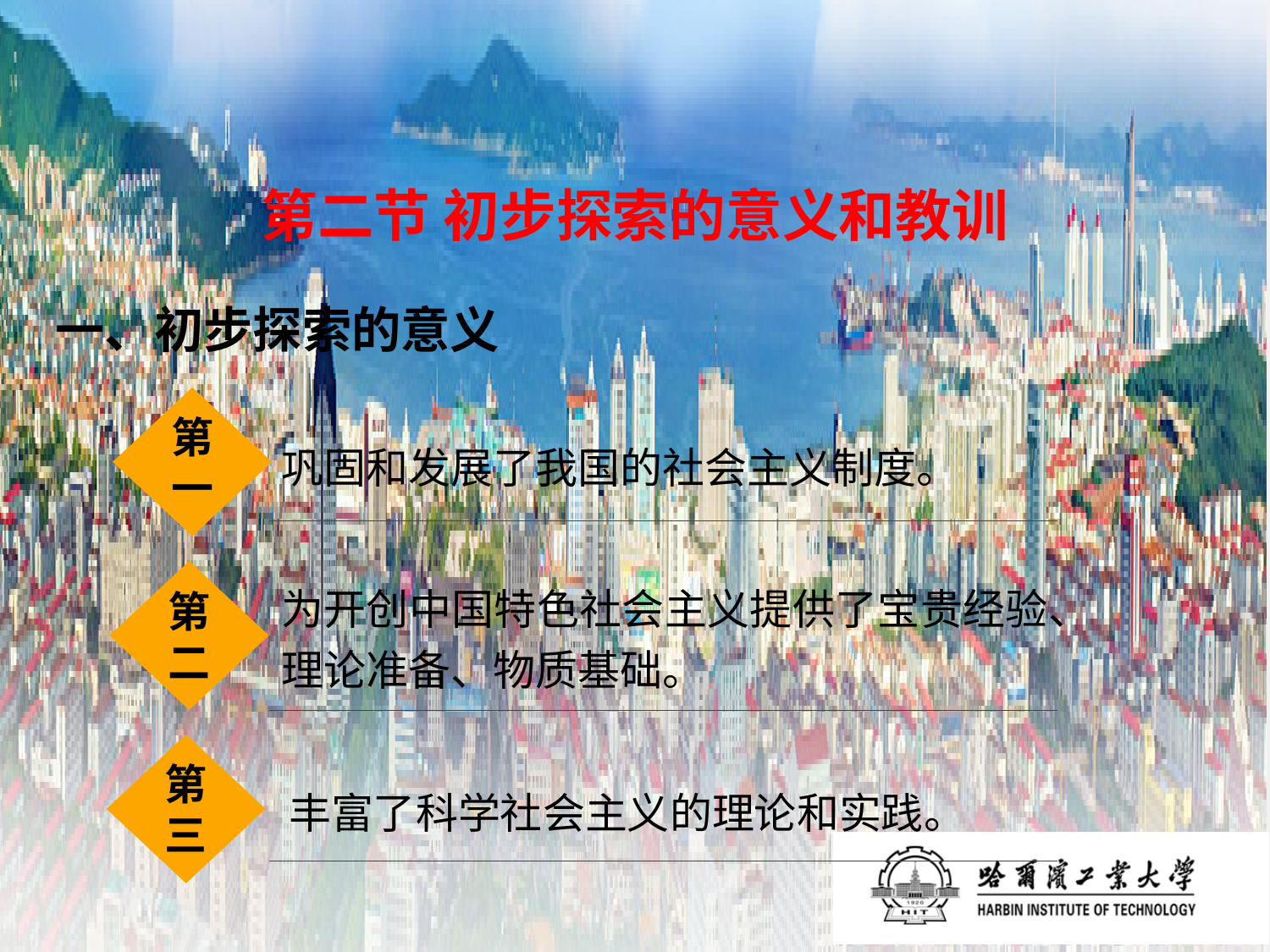

第二节 初步探索的意义和教训

一、初步探索的意义
第一
巩固和发展了我国的社会主义制度。
第二
为开创中国特色社会主义提供了宝贵经验、理论准备、物质基础。
第三
丰富了科学社会主义的理论和实践。